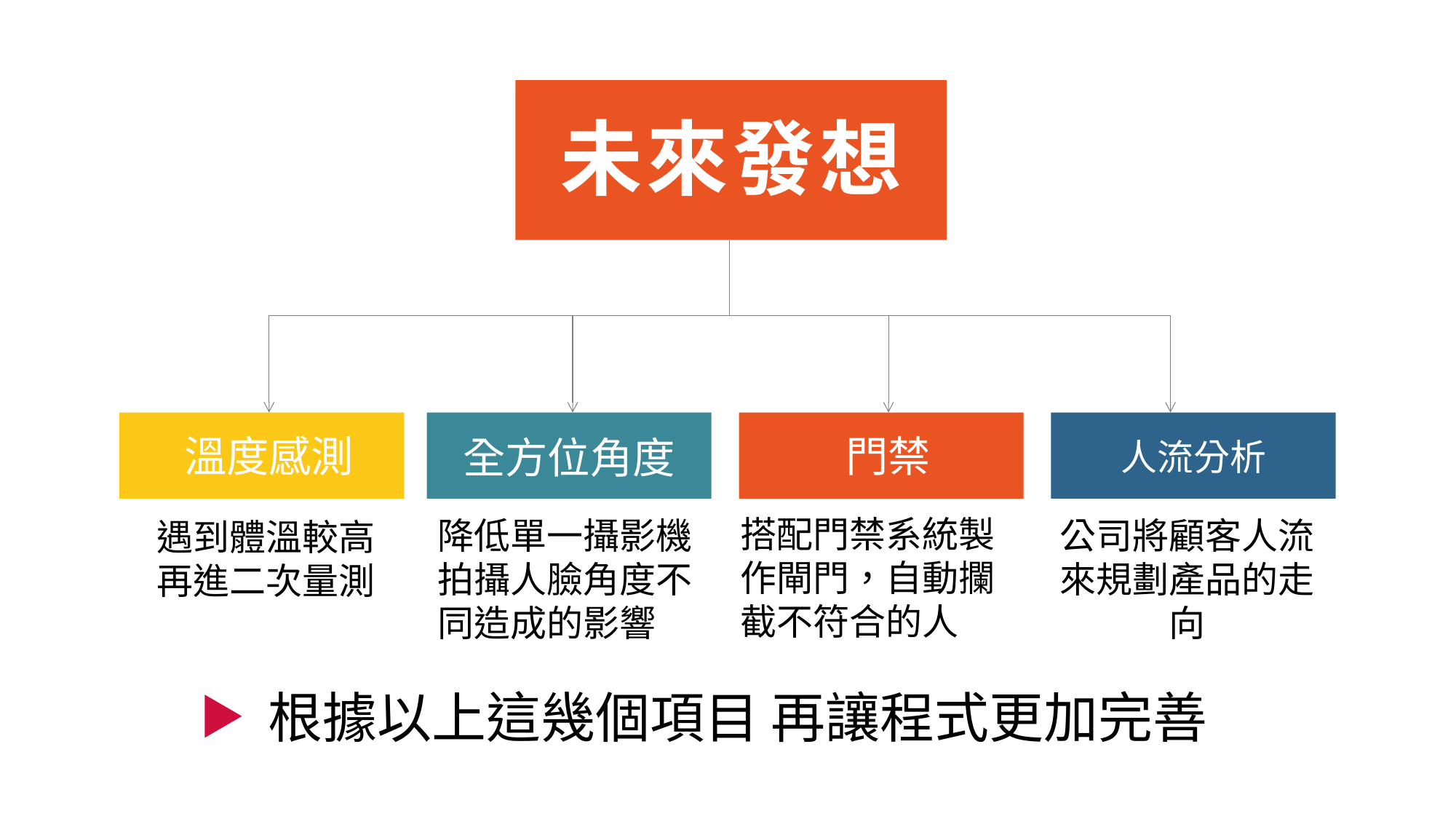

未來發想

溫度感測

全方位角度

門禁

人流分析
搭配門禁系統製作閘門，自動攔截不符合的人
降低單一攝影機拍攝人臉角度不同造成的影響
公司將顧客人流來規劃產品的走向
遇到體溫較高
再進二次量測
根據以上這幾個項目 再讓程式更加完善